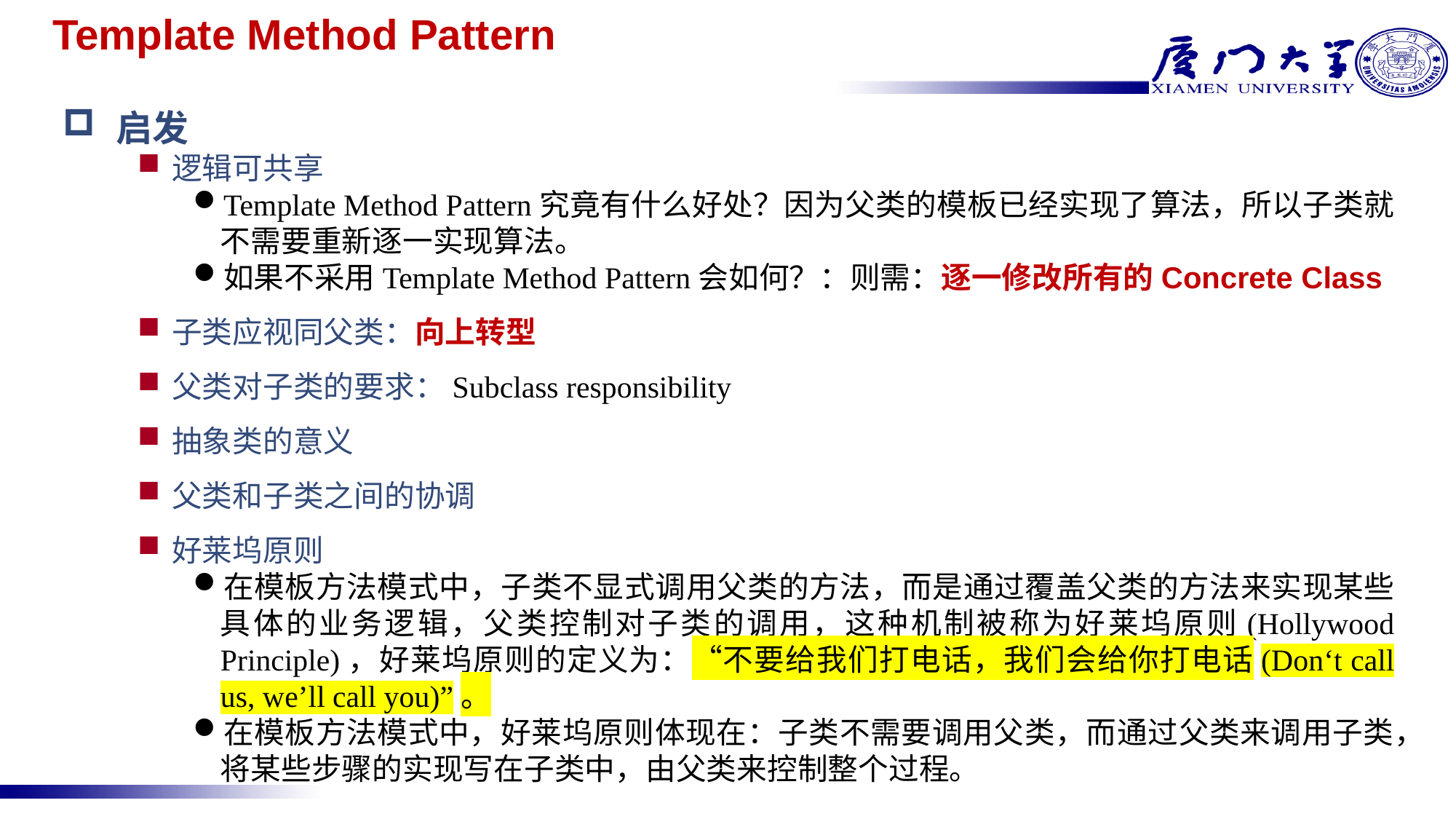

# Template Method Pattern
启发
逻辑可共享
Template Method Pattern究竟有什么好处？因为父类的模板已经实现了算法，所以子类就不需要重新逐一实现算法。
如果不采用Template Method Pattern会如何？：则需：逐一修改所有的Concrete Class
子类应视同父类：向上转型
父类对子类的要求：Subclass responsibility
抽象类的意义
父类和子类之间的协调
好莱坞原则
在模板方法模式中，子类不显式调用父类的方法，而是通过覆盖父类的方法来实现某些具体的业务逻辑，父类控制对子类的调用，这种机制被称为好莱坞原则(Hollywood Principle)，好莱坞原则的定义为：“不要给我们打电话，我们会给你打电话(Don‘t call us, we’ll call you)”。
在模板方法模式中，好莱坞原则体现在：子类不需要调用父类，而通过父类来调用子类，将某些步骤的实现写在子类中，由父类来控制整个过程。